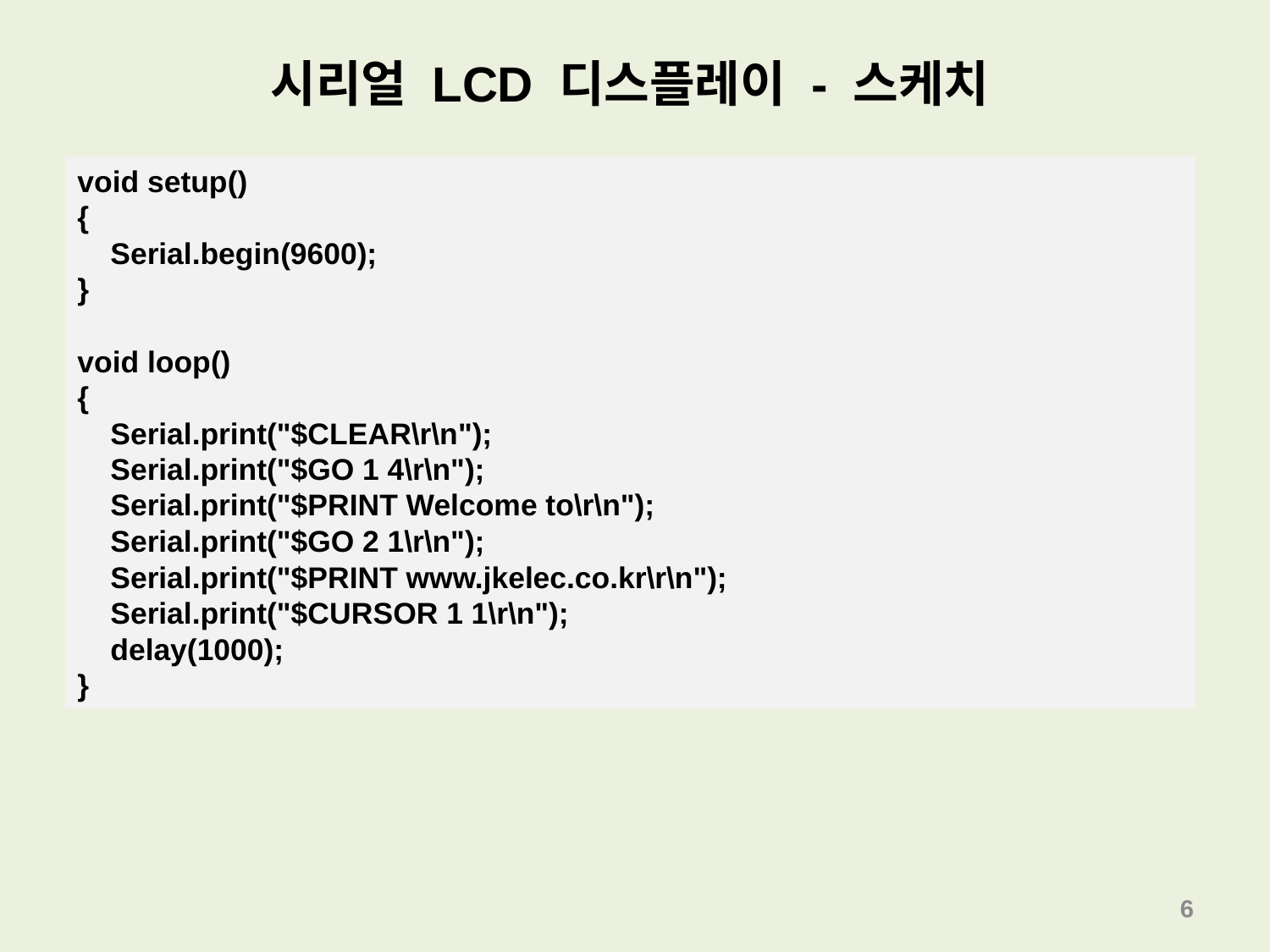

시리얼 LCD 디스플레이 - 스케치
void setup()
{
    Serial.begin(9600);
}

void loop()
{
    Serial.print("$CLEAR\r\n");
    Serial.print("$GO 1 4\r\n");
    Serial.print("$PRINT Welcome to\r\n");
    Serial.print("$GO 2 1\r\n");
    Serial.print("$PRINT www.jkelec.co.kr\r\n");
    Serial.print("$CURSOR 1 1\r\n");
    delay(1000);
}

6